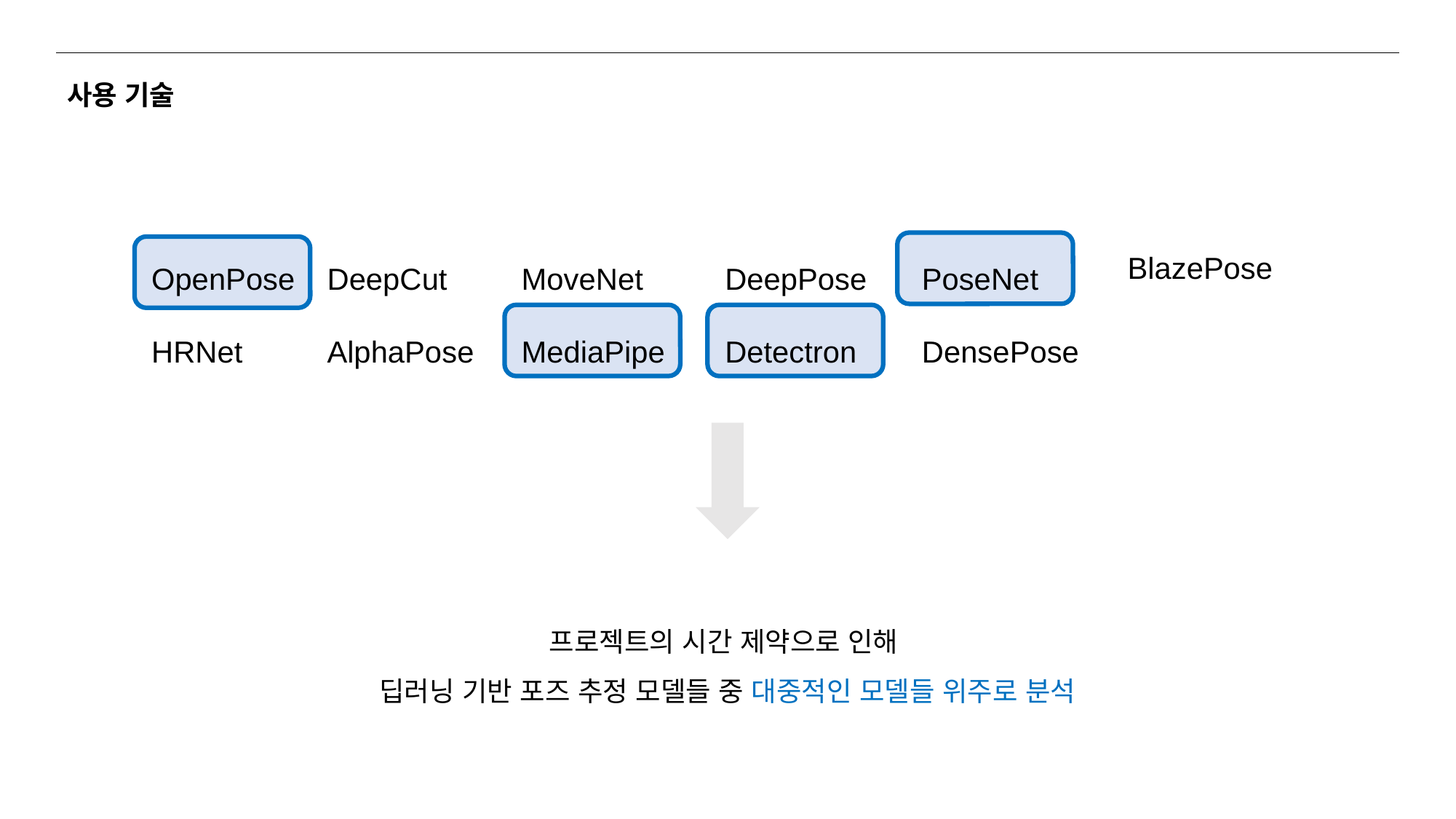

# 사용 기술
OpenPose
HRNet
DeepCut
AlphaPose
MoveNet
MediaPipe
DeepPose
Detectron
PoseNet
DensePose
BlazePose

프로젝트의 시간 제약으로 인해
딥러닝 기반 포즈 추정 모델들 중 대중적인 모델들 위주로 분석